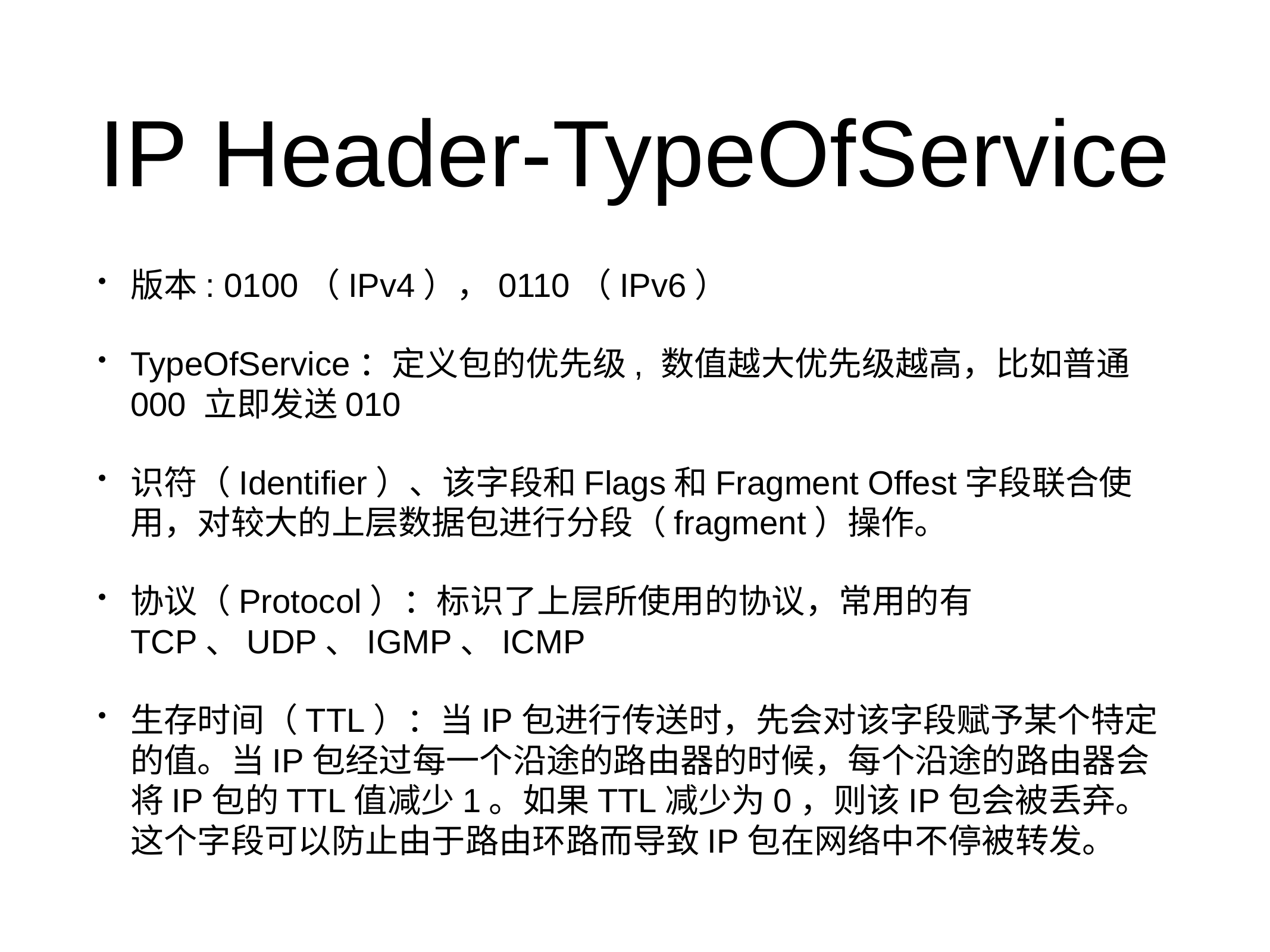

# IP Header-TypeOfService
版本: 0100（IPv4），0110（IPv6）
TypeOfService：定义包的优先级, 数值越大优先级越高，比如普通000 立即发送010
识符（Identifier）、该字段和Flags和Fragment Offest字段联合使用，对较大的上层数据包进行分段（fragment）操作。
协议（Protocol）：标识了上层所使用的协议，常用的有TCP、UDP、IGMP、ICMP
生存时间（TTL）：当IP包进行传送时，先会对该字段赋予某个特定的值。当IP包经过每一个沿途的路由器的时候，每个沿途的路由器会将IP包的TTL值减少1。如果TTL减少为0，则该IP包会被丢弃。这个字段可以防止由于路由环路而导致IP包在网络中不停被转发。